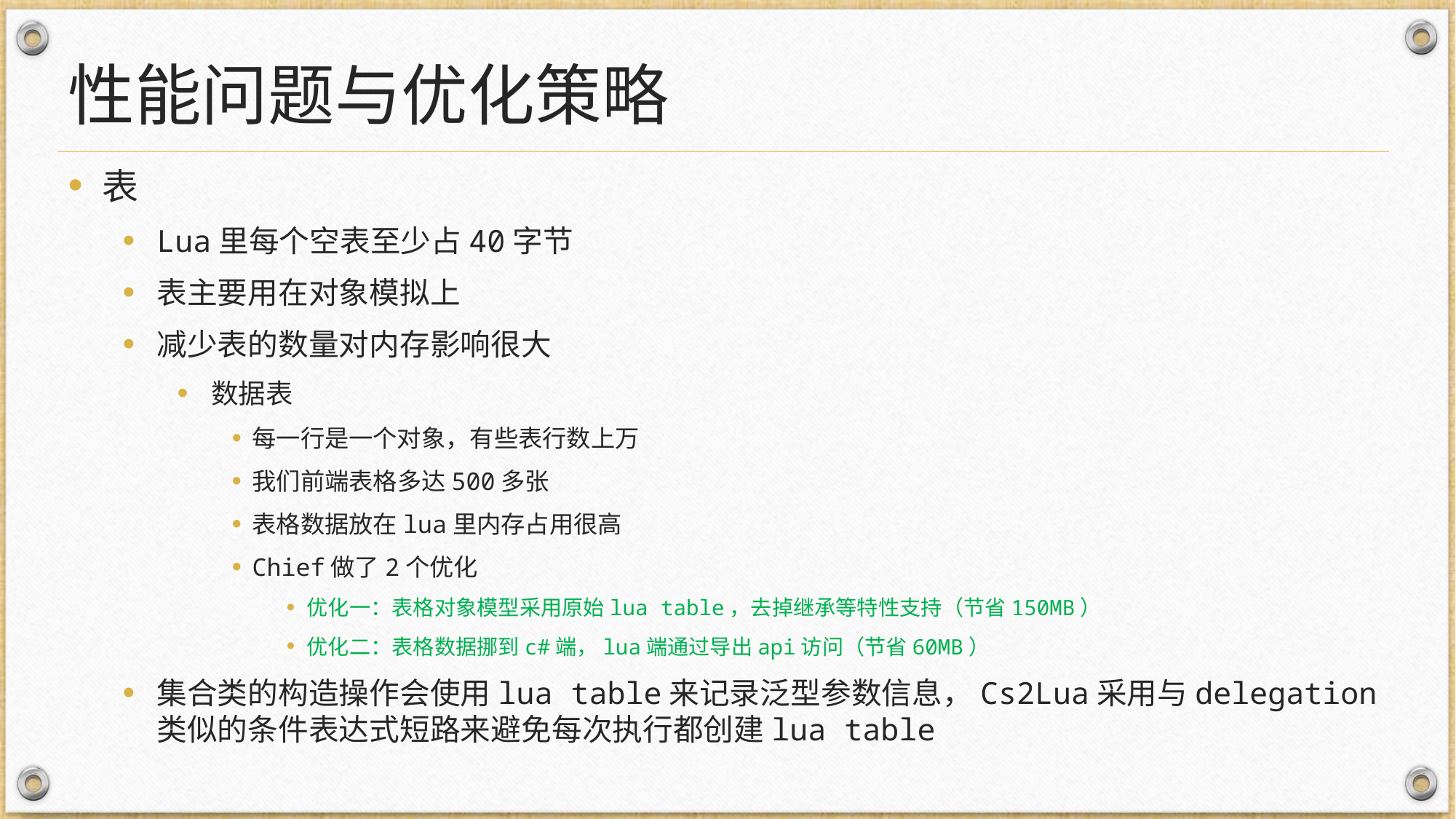

# 性能问题与优化策略
表
Lua里每个空表至少占40字节
表主要用在对象模拟上
减少表的数量对内存影响很大
数据表
每一行是一个对象，有些表行数上万
我们前端表格多达500多张
表格数据放在lua里内存占用很高
Chief做了2个优化
优化一：表格对象模型采用原始lua table，去掉继承等特性支持（节省150MB）
优化二：表格数据挪到c#端，lua端通过导出api访问（节省60MB）
集合类的构造操作会使用lua table来记录泛型参数信息，Cs2Lua采用与delegation类似的条件表达式短路来避免每次执行都创建lua table